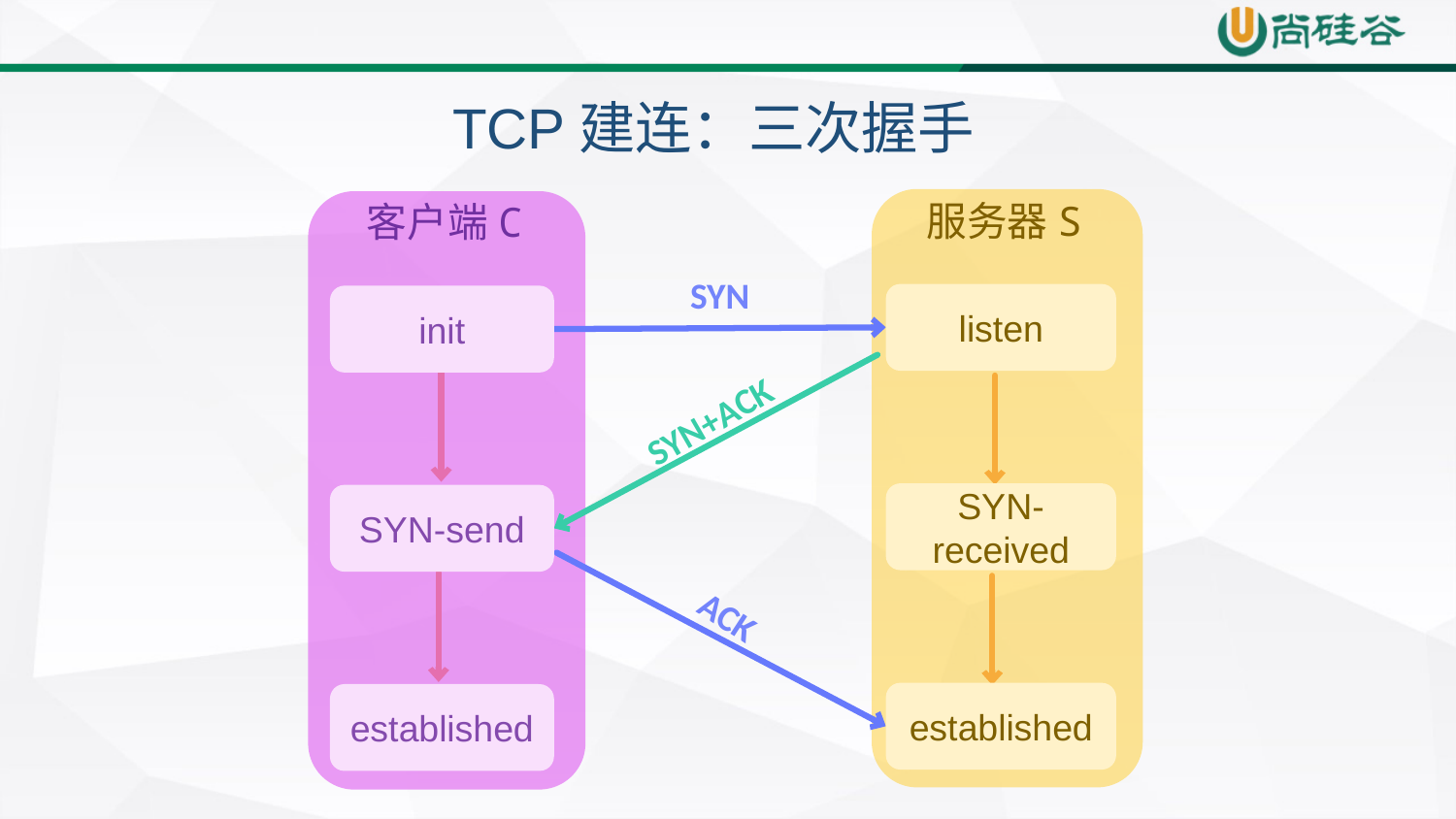

TCP建连：三次握手
服务器S

客户端C

SYN
listen
init
SYN+ACK
SYN-received
SYN-send
ACK
established
established